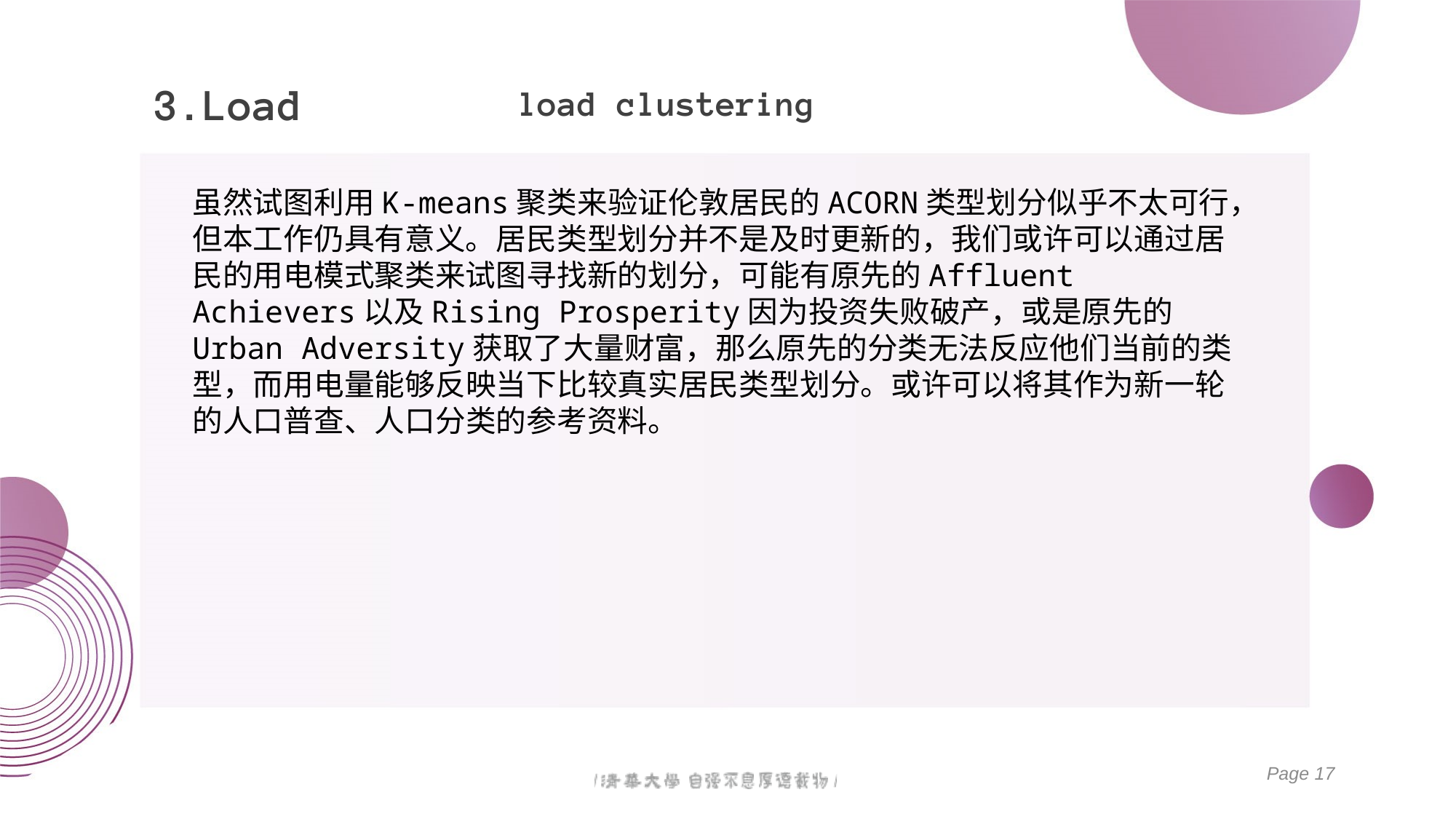

3.Load
load clustering
虽然试图利用K-means聚类来验证伦敦居民的ACORN类型划分似乎不太可行，但本工作仍具有意义。居民类型划分并不是及时更新的，我们或许可以通过居民的用电模式聚类来试图寻找新的划分，可能有原先的Affluent Achievers以及Rising Prosperity因为投资失败破产，或是原先的Urban Adversity获取了大量财富，那么原先的分类无法反应他们当前的类型，而用电量能够反映当下比较真实居民类型划分。或许可以将其作为新一轮的人口普查、人口分类的参考资料。
Page 17